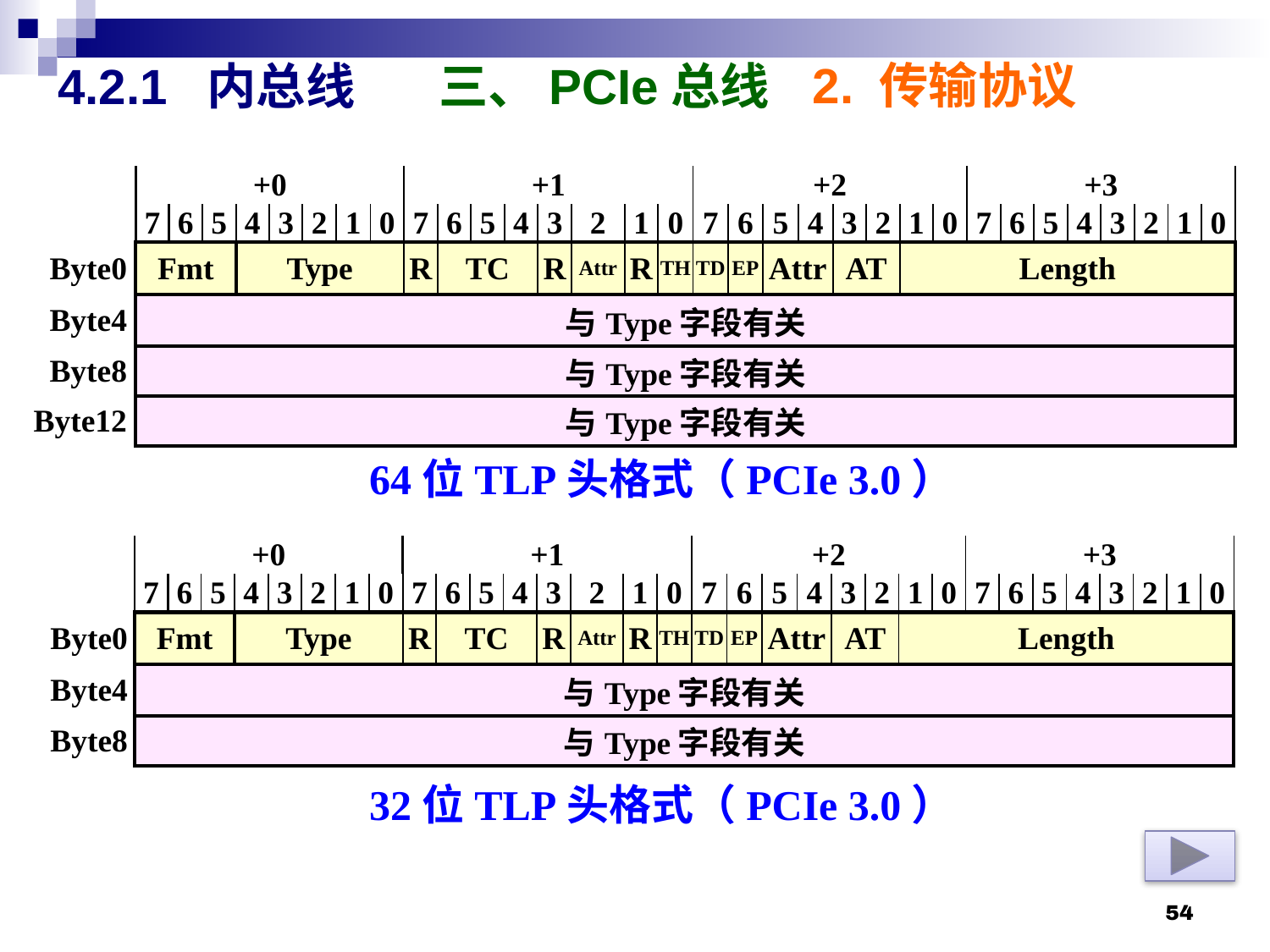

2. 传输协议
# 4.2.1  内总线 	三、PCIe总线
|  | +0 |  |  |  |  |  |  |  | +1 |  |  |  |  |  |  |  | +2 |  |  |  |  |  |  |  | +3 |  |  |  |  |  |  |  |
| --- | --- | --- | --- | --- | --- | --- | --- | --- | --- | --- | --- | --- | --- | --- | --- | --- | --- | --- | --- | --- | --- | --- | --- | --- | --- | --- | --- | --- | --- | --- | --- | --- |
|  | 7 | 6 | 5 | 4 | 3 | 2 | 1 | 0 | 7 | 6 | 5 | 4 | 3 | 2 | 1 | 0 | 7 | 6 | 5 | 4 | 3 | 2 | 1 | 0 | 7 | 6 | 5 | 4 | 3 | 2 | 1 | 0 |
| Byte0 | Fmt |  |  | Type |  |  |  |  | R | TC |  |  | R | Attr | R | TH | TD | EP | Attr |  | AT |  | Length |  |  |  |  |  |  |  |  |  |
| Byte4 | 与Type字段有关 |  |  |  |  |  |  |  |  |  |  |  |  |  |  |  |  |  |  |  |  |  |  |  |  |  |  |  |  |  |  |  |
| Byte8 | 与Type字段有关 |  |  |  |  |  |  |  |  |  |  |  |  |  |  |  |  |  |  |  |  |  |  |  |  |  |  |  |  |  |  |  |
| Byte12 | 与Type字段有关 |  |  |  |  |  |  |  |  |  |  |  |  |  |  |  |  |  |  |  |  |  |  |  |  |  |  |  |  |  |  |  |
64位TLP头格式（PCIe 3.0）
|  | +0 |  |  |  |  |  |  |  | +1 |  |  |  |  |  |  |  | +2 |  |  |  |  |  |  |  | +3 |  |  |  |  |  |  |  |
| --- | --- | --- | --- | --- | --- | --- | --- | --- | --- | --- | --- | --- | --- | --- | --- | --- | --- | --- | --- | --- | --- | --- | --- | --- | --- | --- | --- | --- | --- | --- | --- | --- |
|  | 7 | 6 | 5 | 4 | 3 | 2 | 1 | 0 | 7 | 6 | 5 | 4 | 3 | 2 | 1 | 0 | 7 | 6 | 5 | 4 | 3 | 2 | 1 | 0 | 7 | 6 | 5 | 4 | 3 | 2 | 1 | 0 |
| Byte0 | Fmt |  |  | Type |  |  |  |  | R | TC |  |  | R | Attr | R | TH | TD | EP | Attr |  | AT |  | Length |  |  |  |  |  |  |  |  |  |
| Byte4 | 与Type字段有关 |  |  |  |  |  |  |  |  |  |  |  |  |  |  |  |  |  |  |  |  |  |  |  |  |  |  |  |  |  |  |  |
| Byte8 | 与Type字段有关 |  |  |  |  |  |  |  |  |  |  |  |  |  |  |  |  |  |  |  |  |  |  |  |  |  |  |  |  |  |  |  |
32位TLP头格式（PCIe 3.0）

54